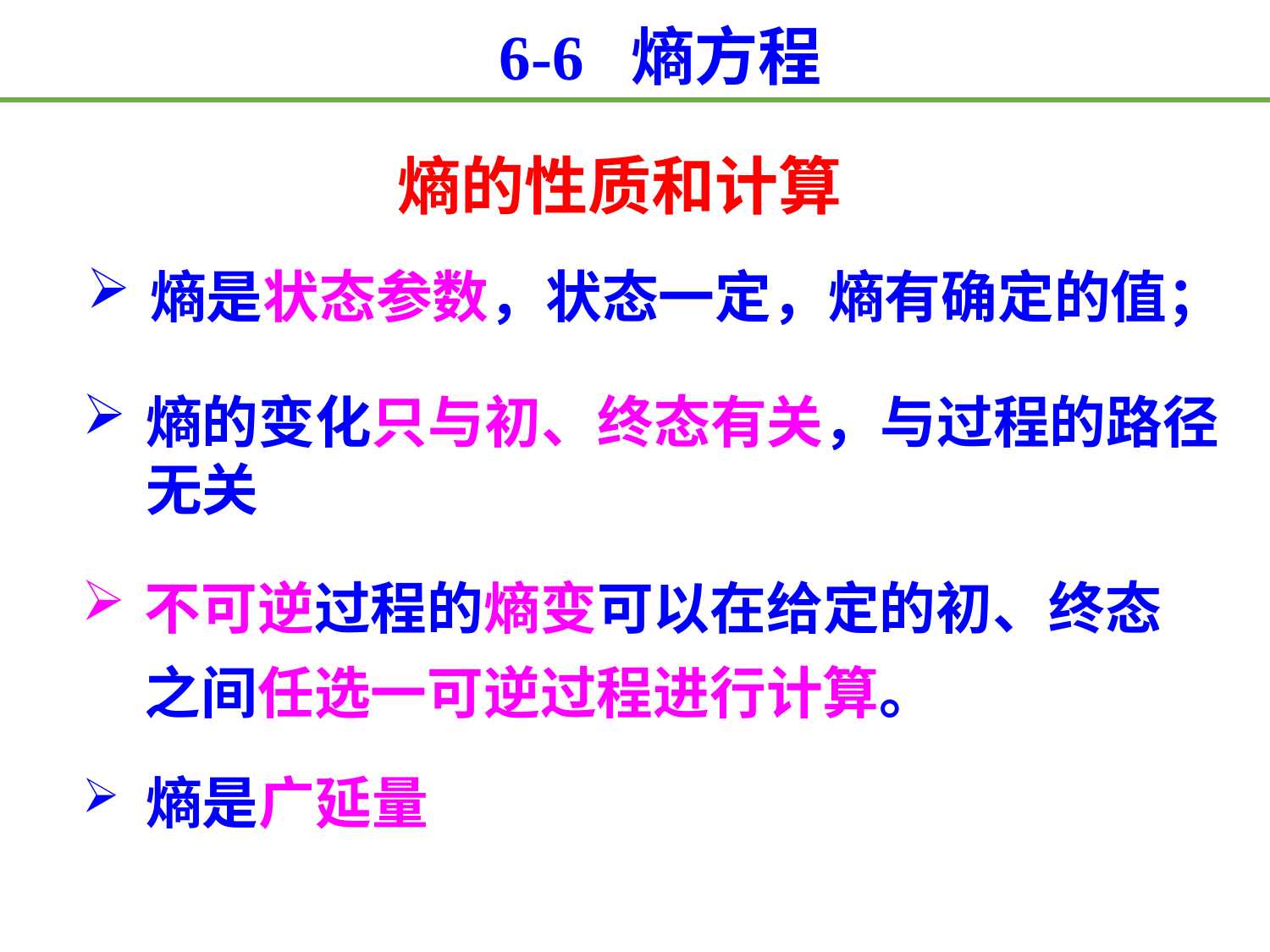

6-6  熵方程
熵的性质和计算
熵是状态参数，状态一定，熵有确定的值；
熵的变化只与初、终态有关，与过程的路径无关
不可逆过程的熵变可以在给定的初、终态 之间任选一可逆过程进行计算。
熵是广延量